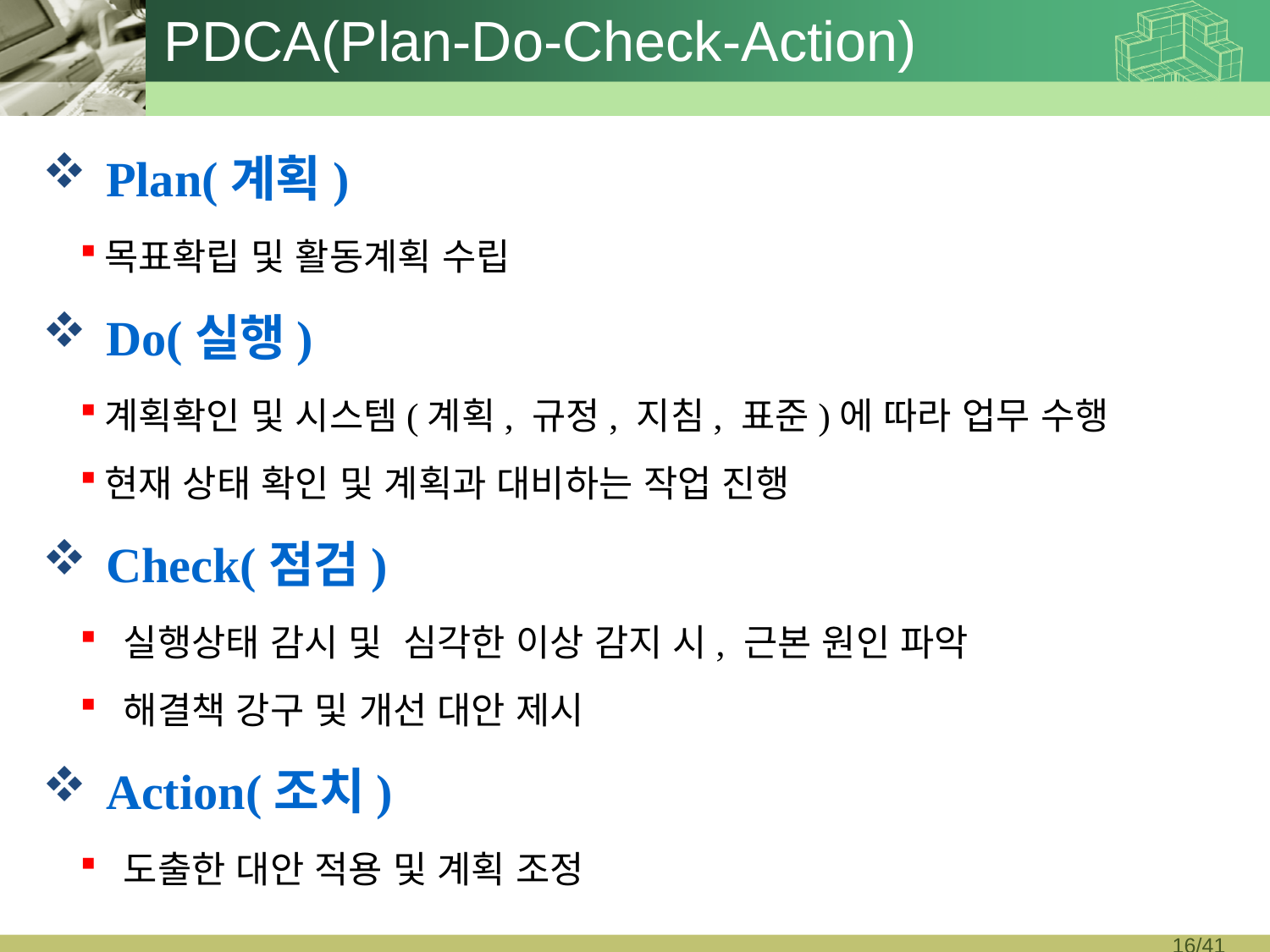

# PDCA(Plan-Do-Check-Action)
Plan(계획)
목표확립 및 활동계획 수립
Do(실행)
계획확인 및 시스템(계획, 규정, 지침, 표준)에 따라 업무 수행
현재 상태 확인 및 계획과 대비하는 작업 진행
Check(점검)
 실행상태 감시 및  심각한 이상 감지 시, 근본 원인 파악
 해결책 강구 및 개선 대안 제시
Action(조치)
 도출한 대안 적용 및 계획 조정